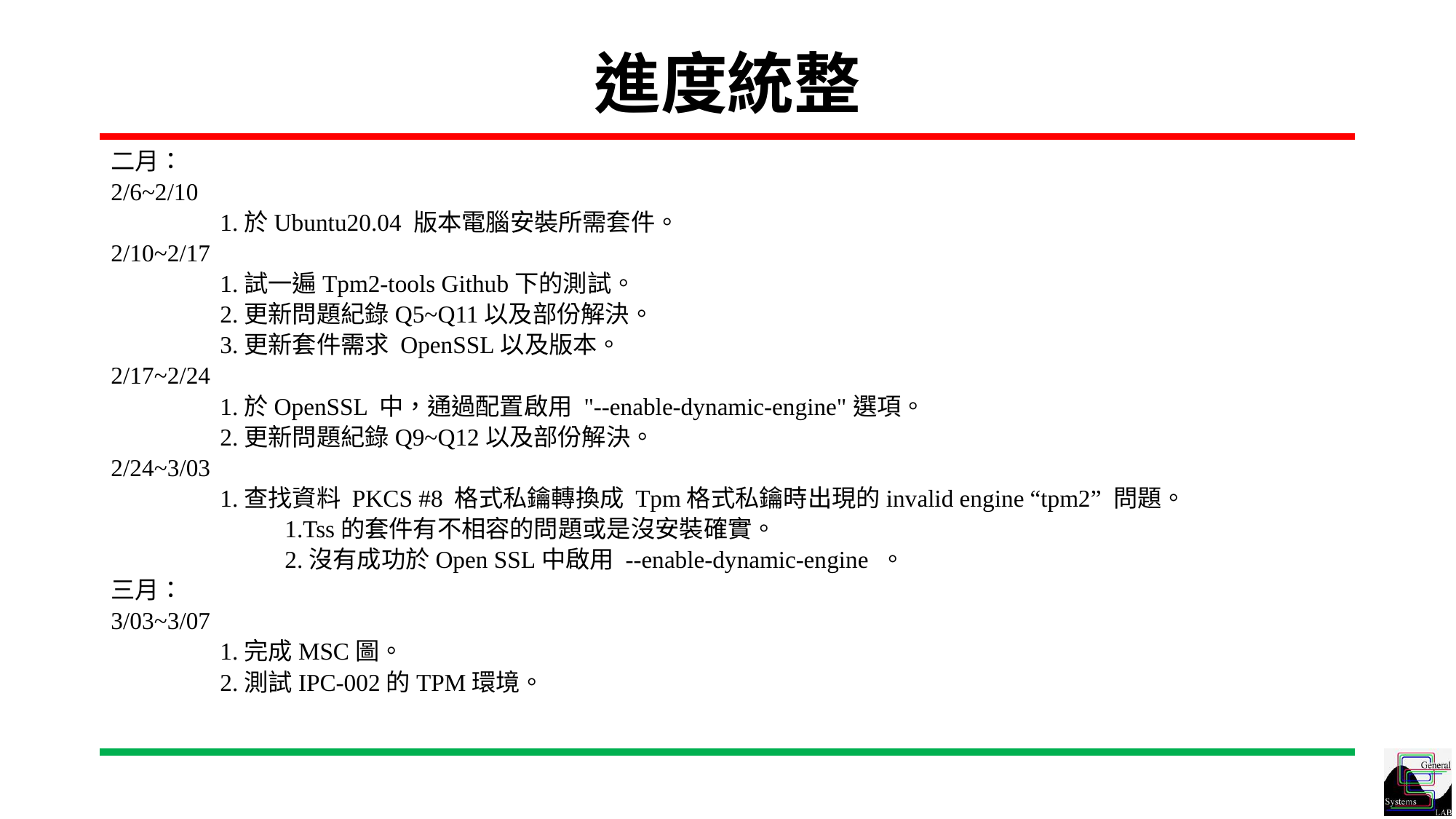

# 進度統整
二月：
2/6~2/10
	1.於Ubuntu20.04 版本電腦安裝所需套件。
2/10~2/17
	1.試一遍Tpm2-tools Github下的測試。
	2.更新問題紀錄Q5~Q11以及部份解決。
	3.更新套件需求 OpenSSL以及版本。
2/17~2/24
	1.於OpenSSL 中，通過配置啟用 "--enable-dynamic-engine"選項。
	2.更新問題紀錄Q9~Q12以及部份解決。
2/24~3/03
	1.查找資料 PKCS #8 格式私鑰轉換成 Tpm格式私鑰時出現的invalid engine “tpm2” 問題。
1.Tss的套件有不相容的問題或是沒安裝確實。
2.沒有成功於Open SSL中啟用 --enable-dynamic-engine 。
三月：
3/03~3/07
	1.完成MSC圖。
	2.測試IPC-002的TPM環境。